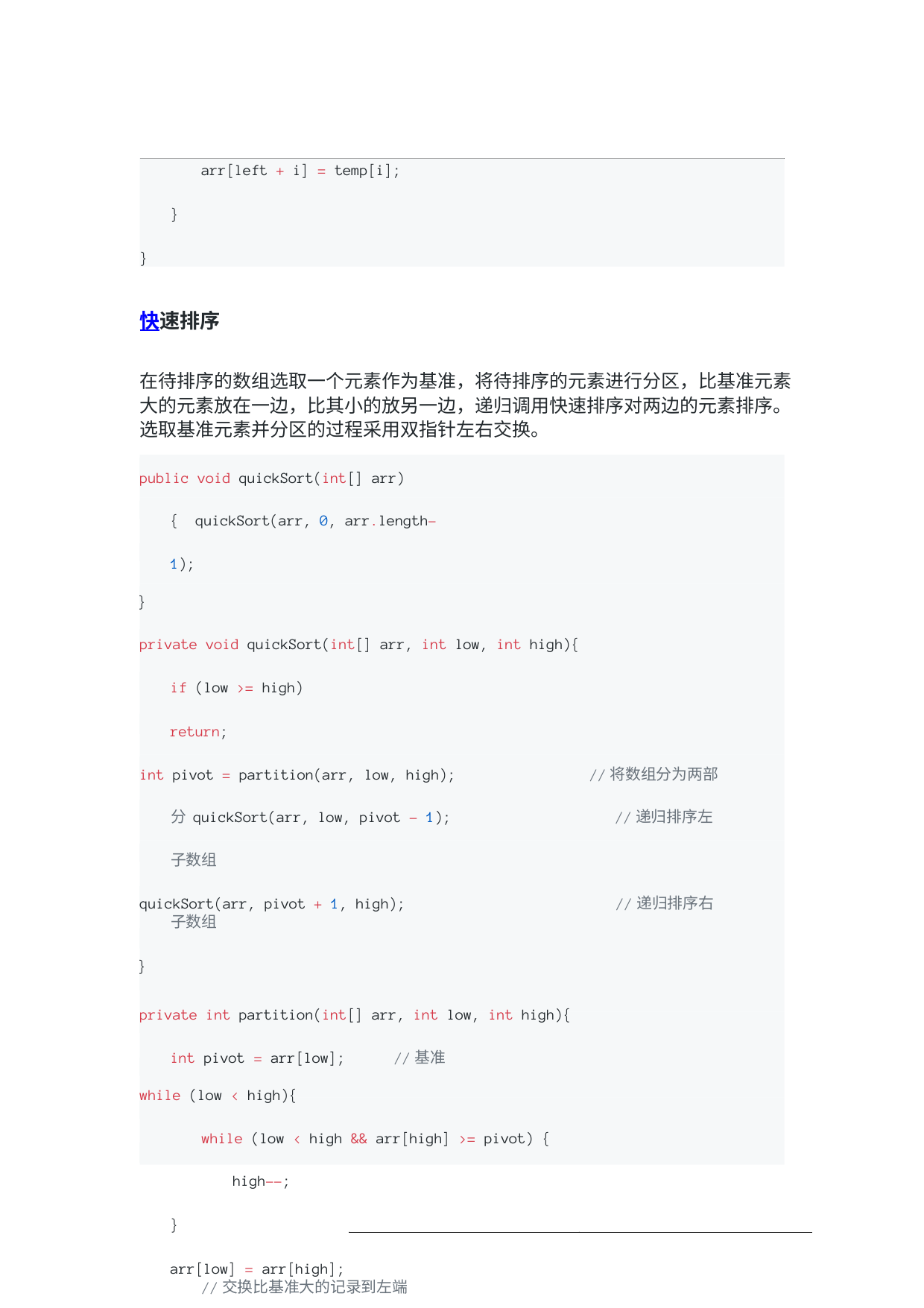

arr[left + i] = temp[i];

}

}
快速排序

在待排序的数组选取一个元素作为基准，将待排序的元素进行分区，比基准元素 大的元素放在一边，比其小的放另一边，递归调用快速排序对两边的元素排序。 选取基准元素并分区的过程采用双指针左右交换。
public void quickSort(int[] arr){  quickSort(arr, 0, arr.length-1);

}
private void quickSort(int[] arr, int low, int high){  if (low >= high)

return;
int pivot = partition(arr, low, high);	//将数组分为两部分 quickSort(arr, low, pivot - 1);		//递归排序左子数组

quickSort(arr, pivot + 1, high);	//递归排序右子数组

}
private int partition(int[] arr, int low, int high){  int pivot = arr[low];	//基准

while (low < high){
while (low < high && arr[high] >= pivot) {  high--;

}

arr[low] = arr[high];	//交换比基准大的记录到左端